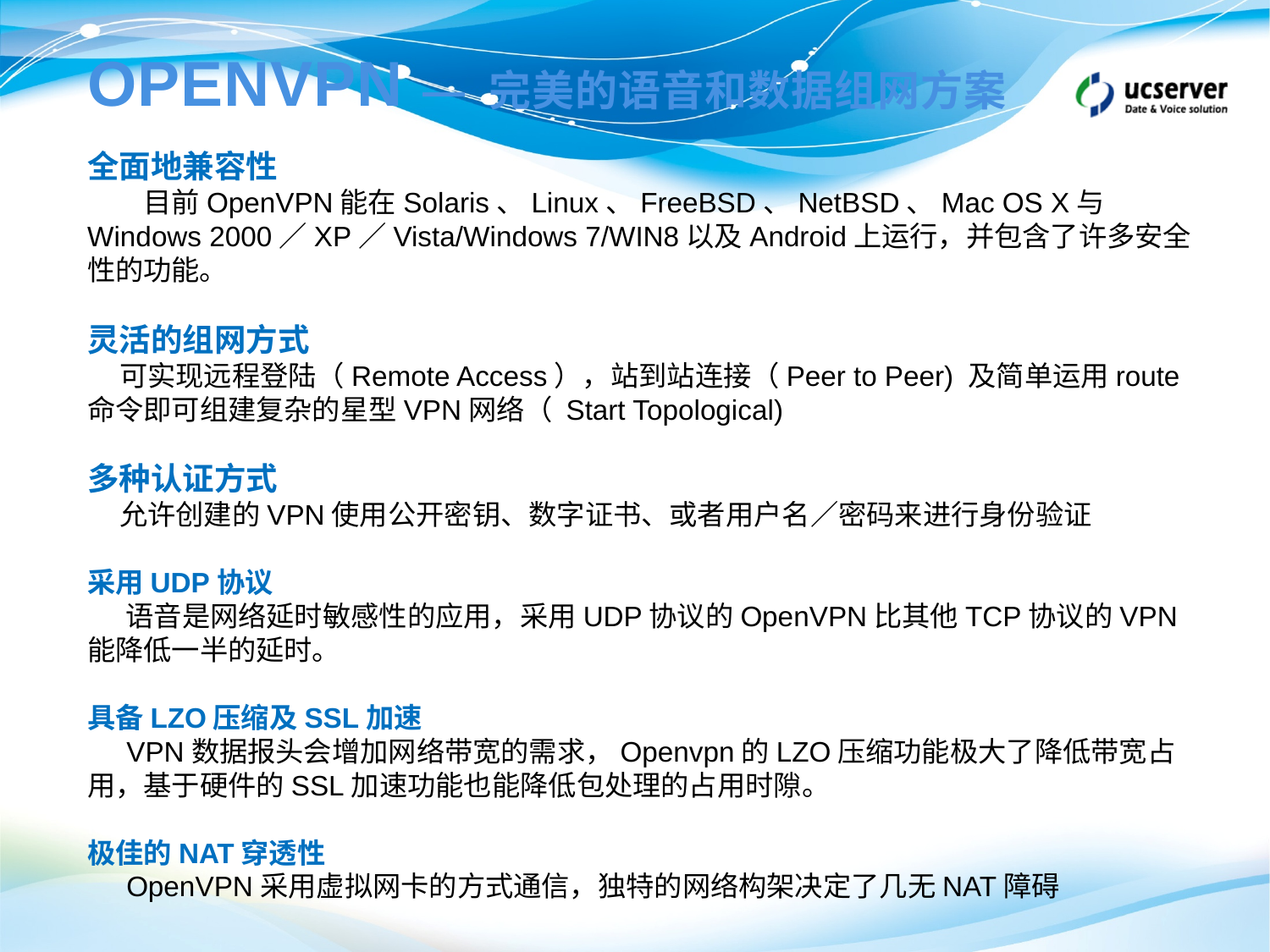

OPENVPN — 完美的语音和数据组网方案
全面地兼容性
　　目前OpenVPN能在Solaris、Linux、FreeBSD、NetBSD、Mac OS X与Windows 2000／XP／Vista/Windows 7/WIN8以及Android上运行，并包含了许多安全性的功能。

灵活的组网方式
    可实现远程登陆（Remote Access），站到站连接（Peer to Peer) 及简单运用route 命令即可组建复杂的星型VPN网络（ Start Topological)

多种认证方式
    允许创建的VPN使用公开密钥、数字证书、或者用户名／密码来进行身份验证

采用UDP协议
     语音是网络延时敏感性的应用，采用UDP协议的OpenVPN比其他TCP协议的VPN能降低一半的延时。

具备LZO压缩及SSL加速
     VPN数据报头会增加网络带宽的需求，Openvpn的LZO压缩功能极大了降低带宽占用，基于硬件的SSL加速功能也能降低包处理的占用时隙。

极佳的NAT穿透性
     OpenVPN采用虚拟网卡的方式通信，独特的网络构架决定了几无NAT障碍